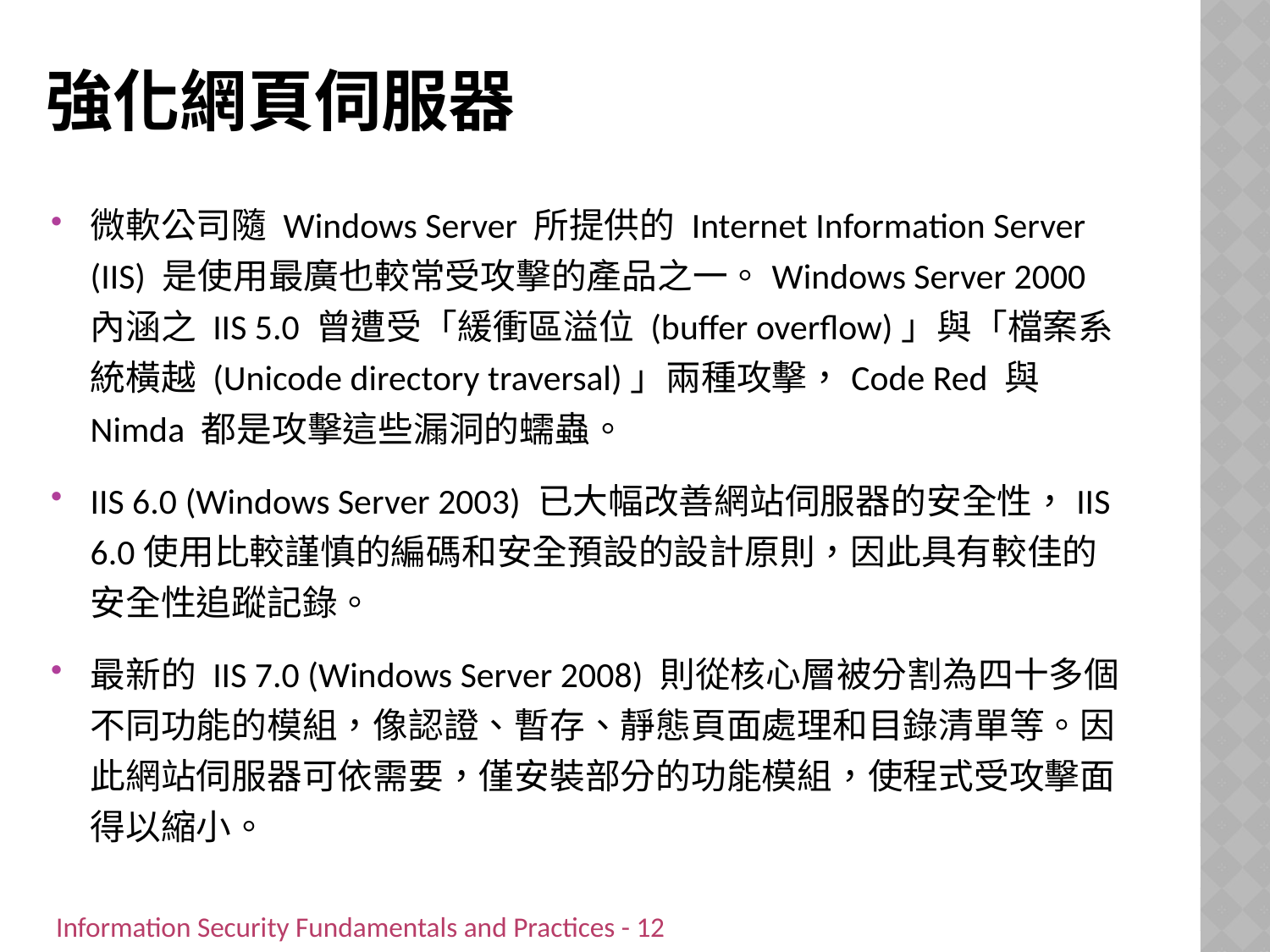

# 強化網頁伺服器
微軟公司隨 Windows Server 所提供的 Internet Information Server (IIS) 是使用最廣也較常受攻擊的產品之一。Windows Server 2000 內涵之 IIS 5.0 曾遭受「緩衝區溢位 (buffer overflow)」與「檔案系統橫越 (Unicode directory traversal)」兩種攻擊，Code Red 與 Nimda 都是攻擊這些漏洞的蠕蟲。
IIS 6.0 (Windows Server 2003) 已大幅改善網站伺服器的安全性，IIS 6.0使用比較謹慎的編碼和安全預設的設計原則，因此具有較佳的安全性追蹤記錄。
最新的 IIS 7.0 (Windows Server 2008) 則從核心層被分割為四十多個不同功能的模組，像認證、暫存、靜態頁面處理和目錄清單等。因此網站伺服器可依需要，僅安裝部分的功能模組，使程式受攻擊面得以縮小。